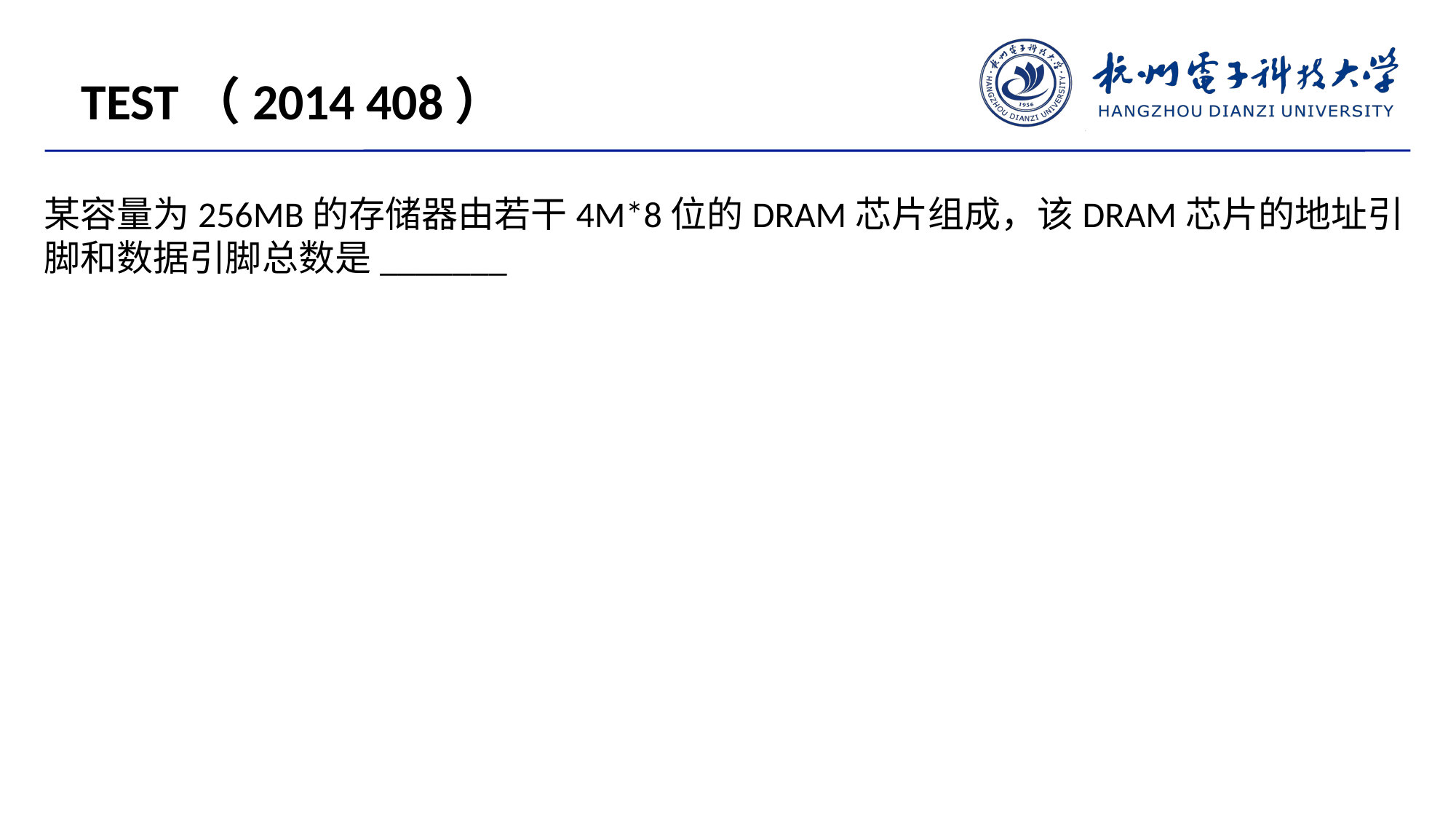

TEST（2014 408）
某容量为256MB的存储器由若干4M*8位的DRAM芯片组成，该DRAM芯片的地址引脚和数据引脚总数是_______